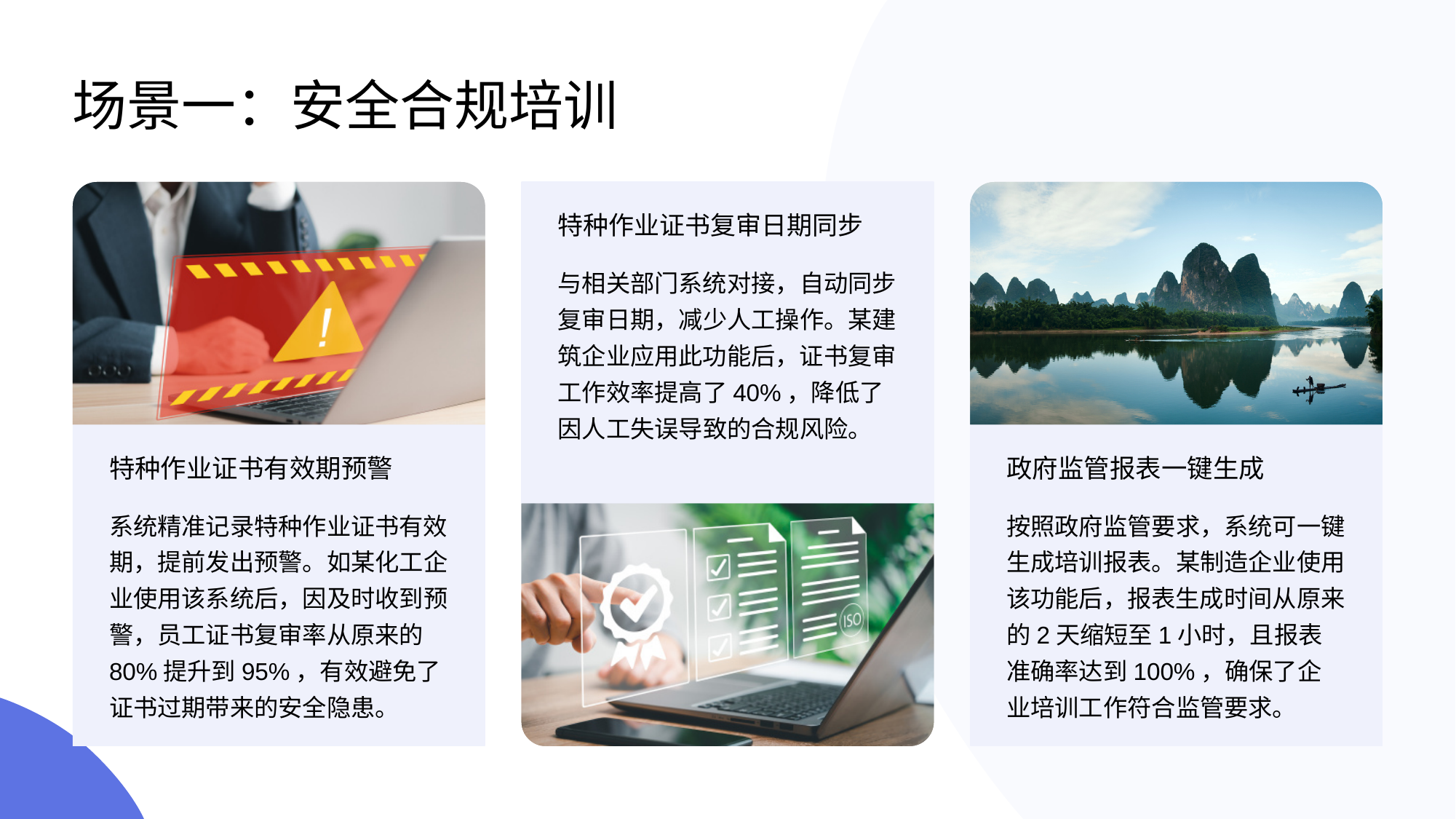

# 场景一：安全合规培训

特种作业证书复审日期同步
与相关部门系统对接，自动同步复审日期，减少人工操作。某建筑企业应用此功能后，证书复审工作效率提高了40%，降低了因人工失误导致的合规风险。

特种作业证书有效期预警
政府监管报表一键生成
系统精准记录特种作业证书有效期，提前发出预警。如某化工企业使用该系统后，因及时收到预警，员工证书复审率从原来的80%提升到95%，有效避免了证书过期带来的安全隐患。

按照政府监管要求，系统可一键生成培训报表。某制造企业使用该功能后，报表生成时间从原来的2天缩短至1小时，且报表准确率达到100%，确保了企业培训工作符合监管要求。